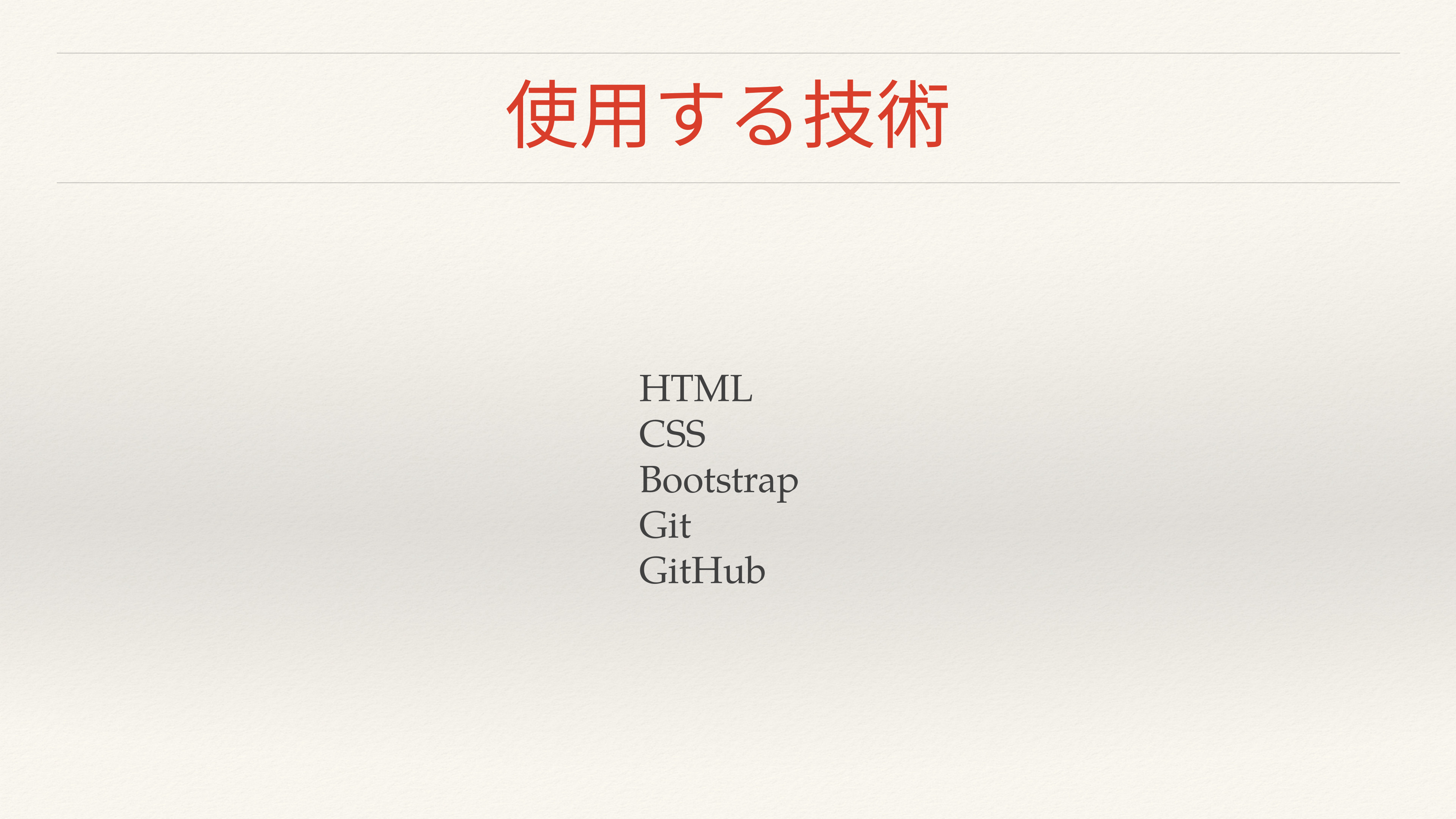

# 使用する技術
HTML
CSS
Bootstrap
Git
GitHub